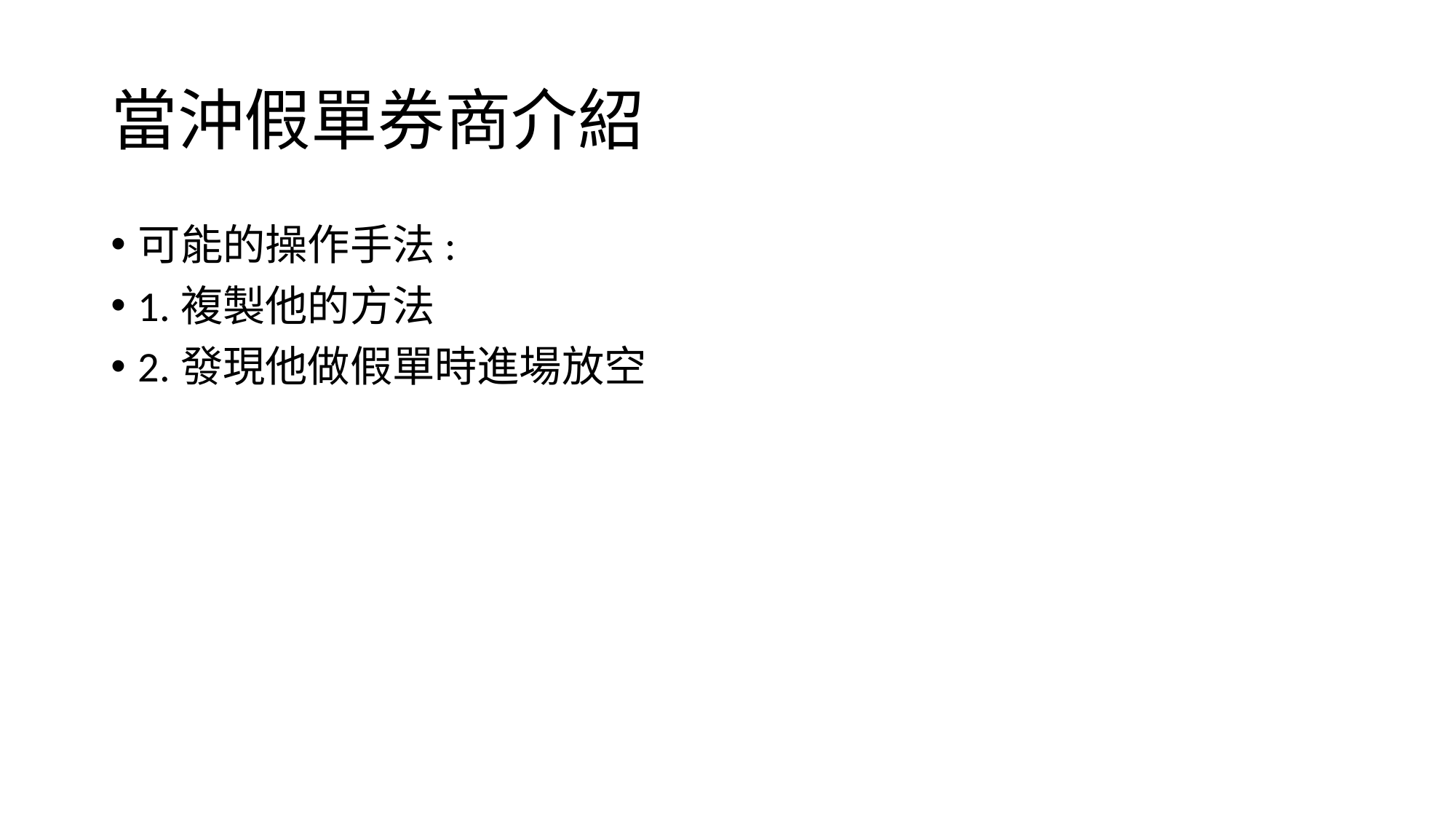

# 當沖假單券商介紹
可能的操作手法:
1.複製他的方法
2.發現他做假單時進場放空